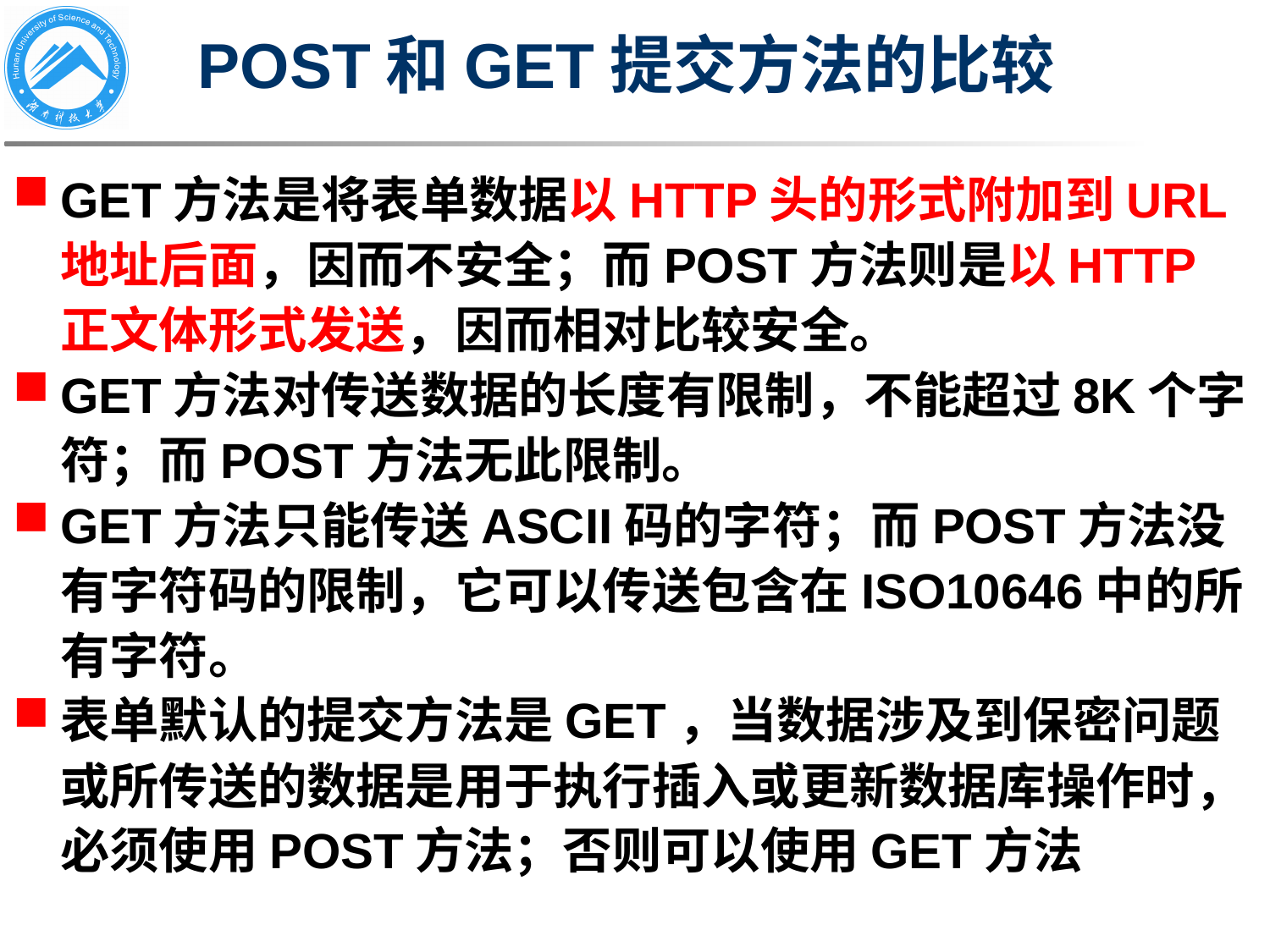

# POST和GET提交方法的比较
GET方法是将表单数据以HTTP头的形式附加到URL地址后面，因而不安全；而POST方法则是以HTTP正文体形式发送，因而相对比较安全。
GET方法对传送数据的长度有限制，不能超过8K个字符；而POST方法无此限制。
GET方法只能传送ASCII码的字符；而POST方法没有字符码的限制，它可以传送包含在ISO10646中的所有字符。
表单默认的提交方法是GET，当数据涉及到保密问题或所传送的数据是用于执行插入或更新数据库操作时，必须使用POST方法；否则可以使用GET方法